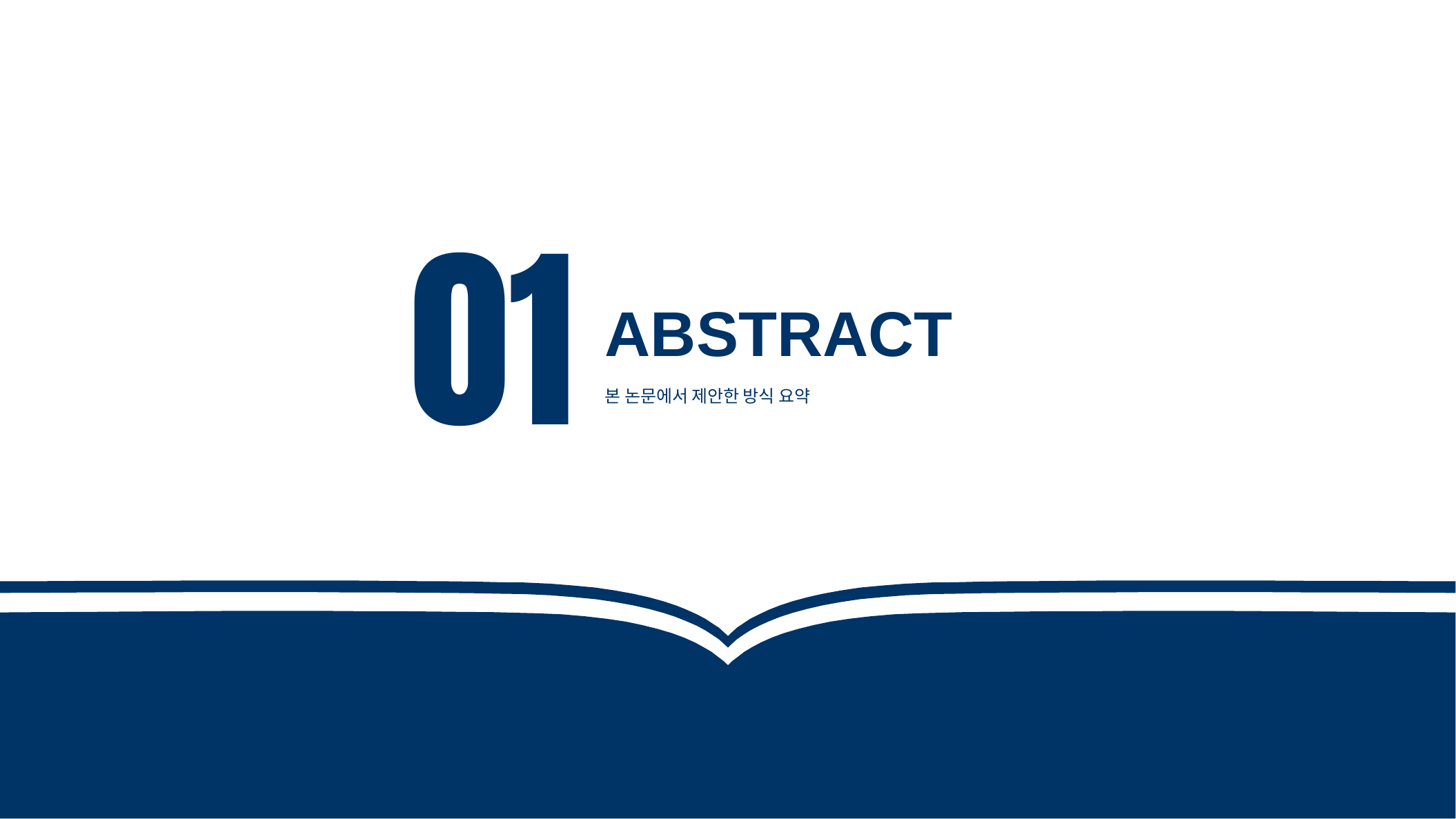

01
ABSTRACT
본 논문에서 제안한 방식 요약